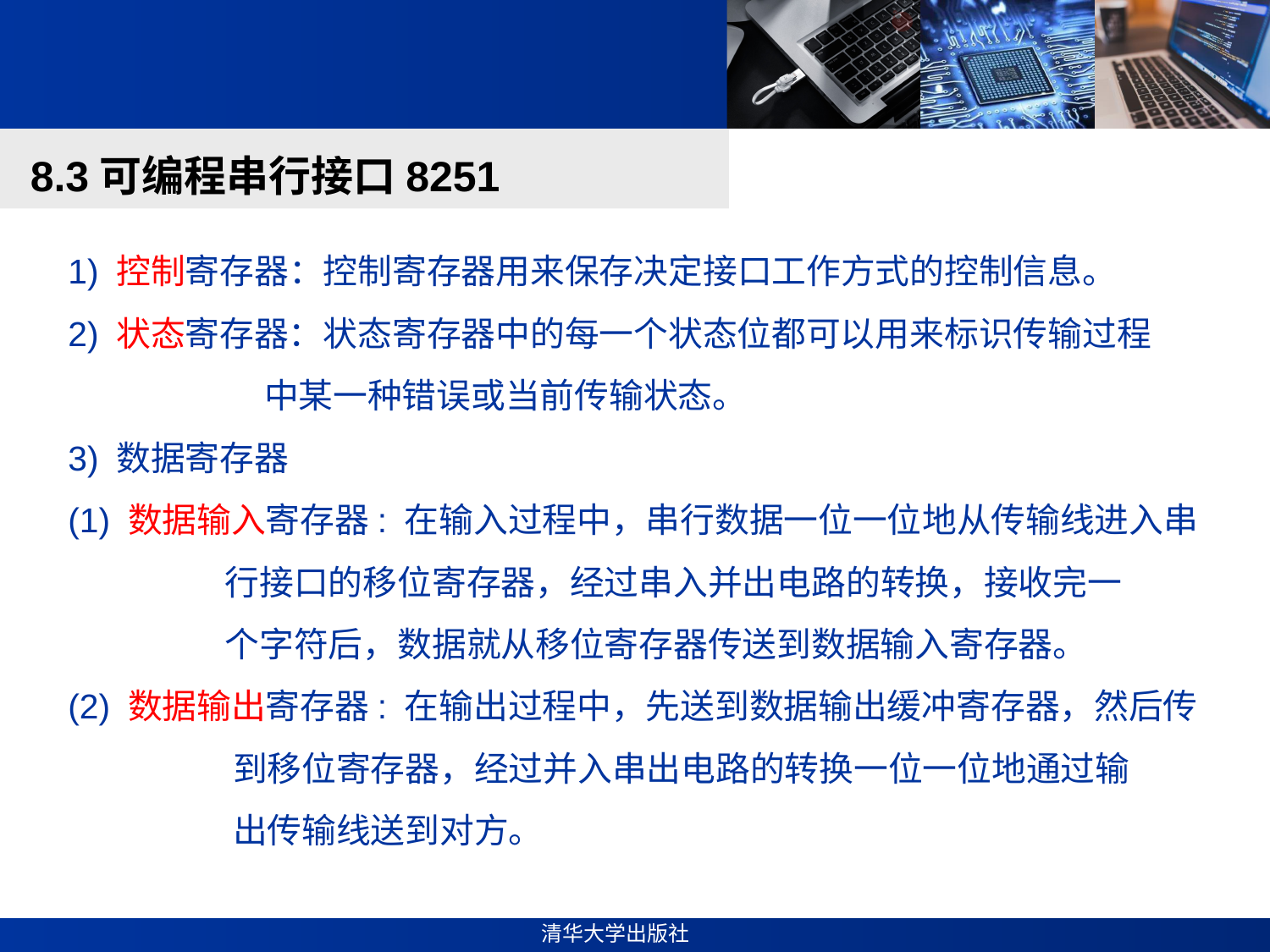

#
8.3可编程串行接口8251
1) 控制寄存器：控制寄存器用来保存决定接口工作方式的控制信息。
2) 状态寄存器：状态寄存器中的每一个状态位都可以用来标识传输过程
                        中某一种错误或当前传输状态。
3) 数据寄存器
(1) 数据输入寄存器: 在输入过程中，串行数据一位一位地从传输线进入串
                   行接口的移位寄存器，经过串入并出电路的转换，接收完一
                   个字符后，数据就从移位寄存器传送到数据输入寄存器。
(2) 数据输出寄存器: 在输出过程中，先送到数据输出缓冲寄存器，然后传
                    到移位寄存器，经过并入串出电路的转换一位一位地通过输
                    出传输线送到对方。